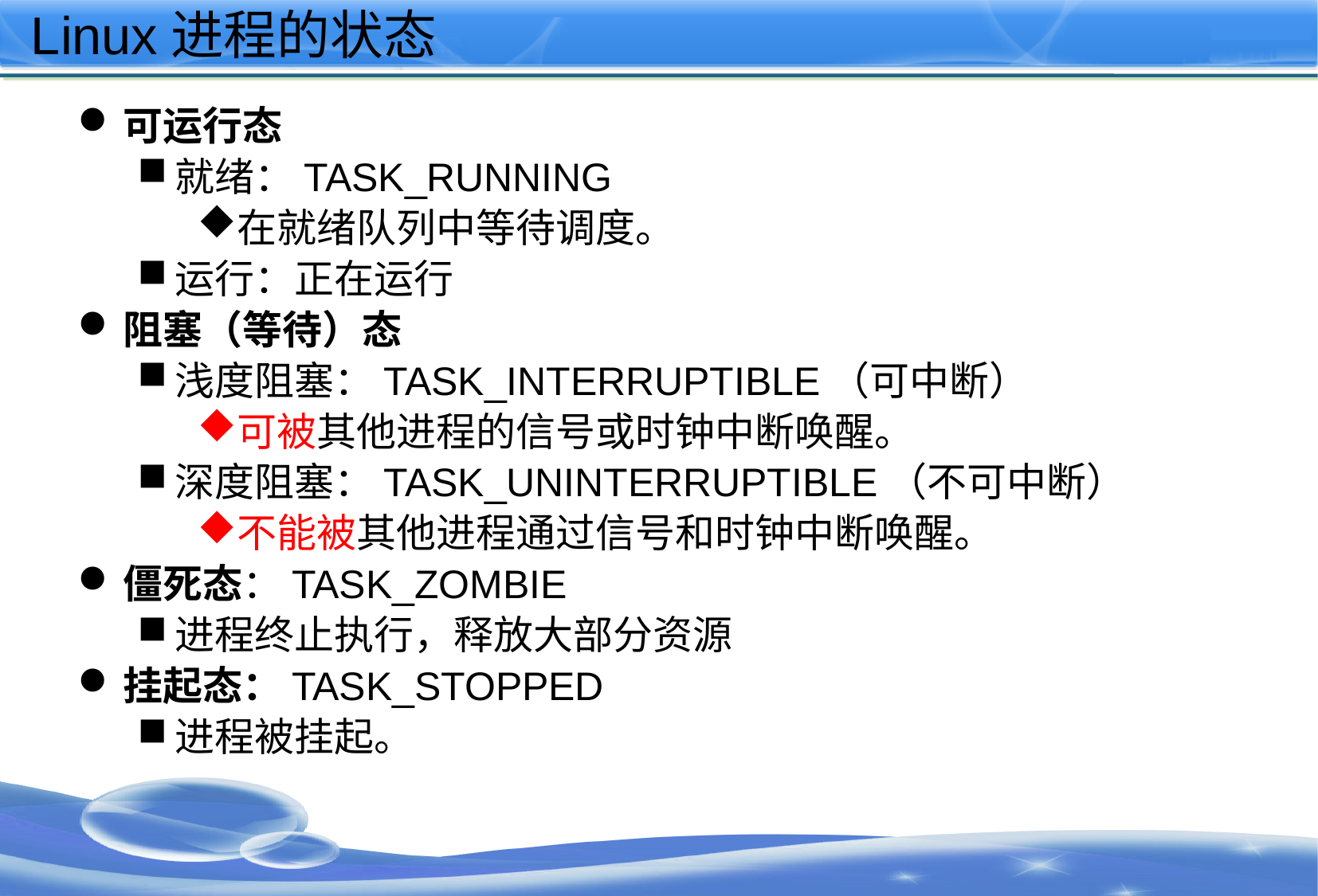

# Linux进程的状态
可运行态
就绪：TASK_RUNNING
在就绪队列中等待调度。
运行：正在运行
阻塞（等待）态
浅度阻塞：TASK_INTERRUPTIBLE（可中断）
可被其他进程的信号或时钟中断唤醒。
深度阻塞：TASK_UNINTERRUPTIBLE（不可中断）
不能被其他进程通过信号和时钟中断唤醒。
僵死态：TASK_ZOMBIE
进程终止执行，释放大部分资源
挂起态：TASK_STOPPED
进程被挂起。